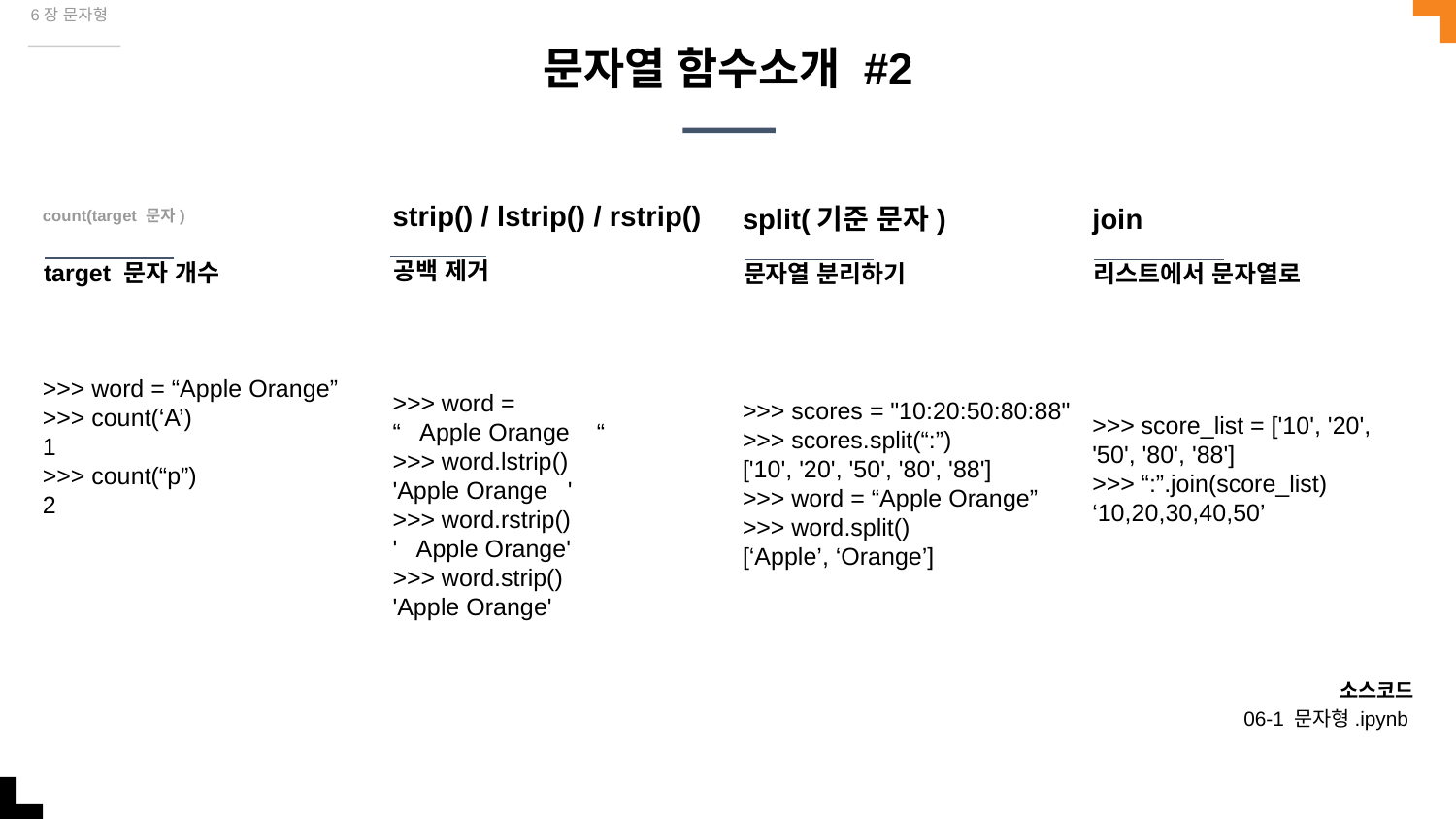

6장 문자형
# 문자열 함수소개 #2
strip() / lstrip() / rstrip()
count(target 문자)
split(기준 문자)
join
공백 제거
target 문자 개수
문자열 분리하기
리스트에서 문자열로
>>> word =
“   Apple Orange    “
>>> word.lstrip()
'Apple Orange   '
>>> word.rstrip()
'   Apple Orange'
>>> word.strip()
'Apple Orange'
>>> word = “Apple Orange”
>>> count(‘A’)
1
>>> count(“p”)
2
>>> scores = "10:20:50:80:88"
>>> scores.split(“:”)
['10', '20', '50', '80', '88']
>>> word = “Apple Orange”
>>> word.split()
[‘Apple’, ‘Orange’]

>>> score_list = ['10', '20', '50', '80', '88']
>>> “:”.join(score_list)
‘10,20,30,40,50’

소스코드
06-1 문자형.ipynb